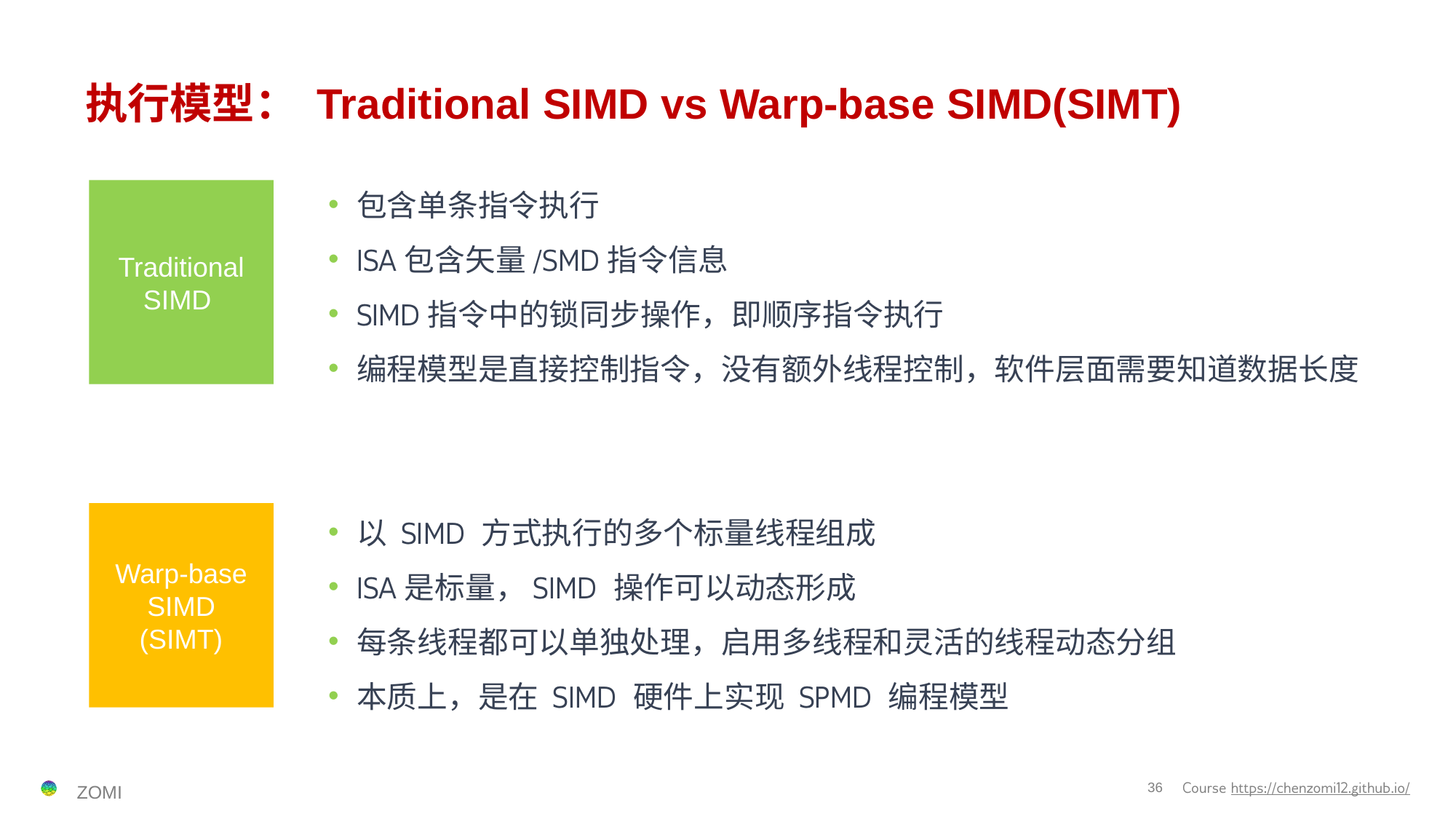

# 执行模型： Traditional SIMD vs Warp-base SIMD(SIMT)
包含单条指令执行
ISA包含矢量/SMD指令信息
SIMD指令中的锁同步操作，即顺序指令执行
编程模型是直接控制指令，没有额外线程控制，软件层面需要知道数据长度

以 SIMD 方式执行的多个标量线程组成
ISA是标量，SIMD 操作可以动态形成
每条线程都可以单独处理，启用多线程和灵活的线程动态分组
本质上，是在 SIMD 硬件上实现 SPMD 编程模型

Traditional SIMD
Warp-base SIMD
(SIMT)